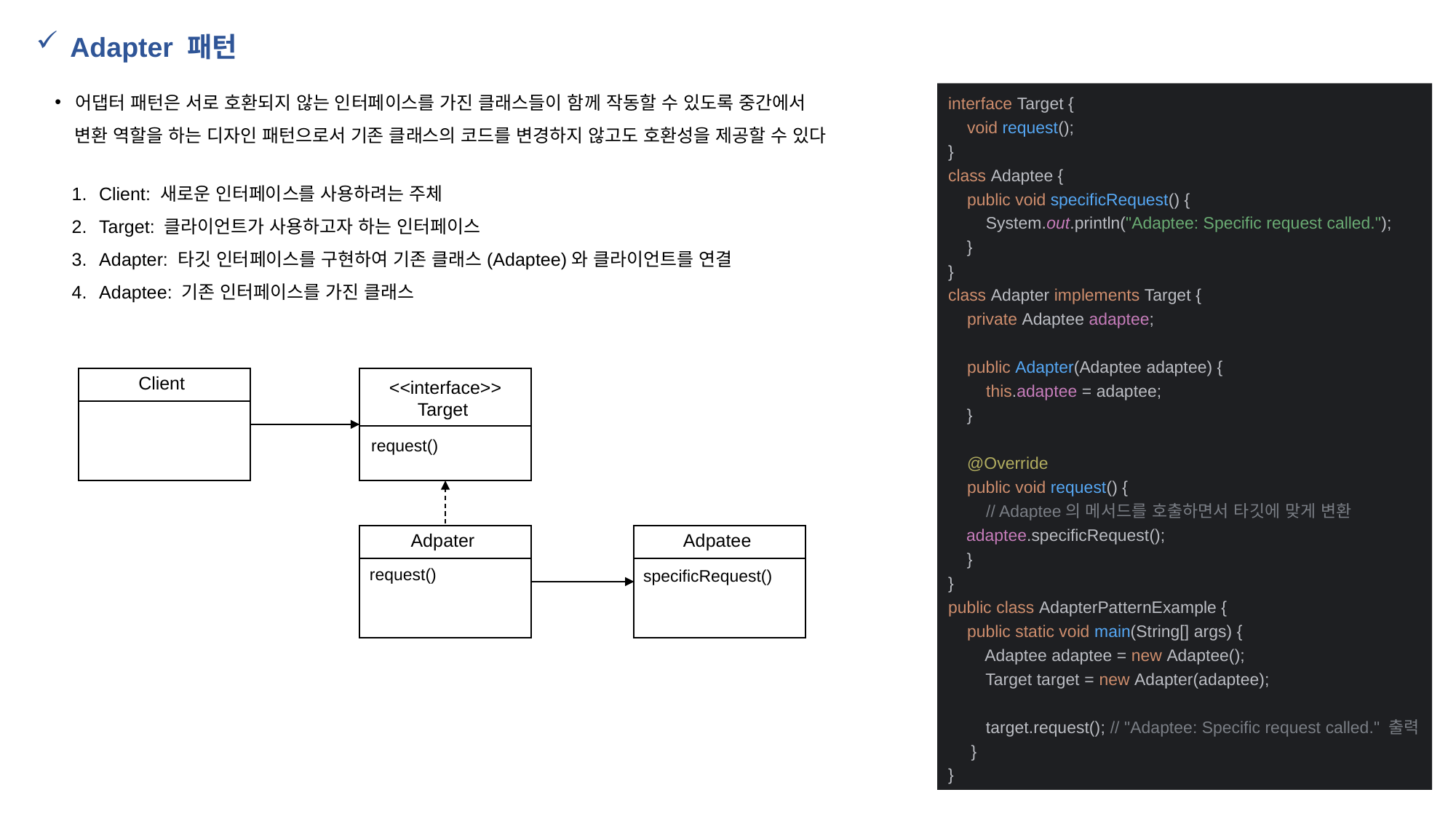

Adapter 패턴
interface Target {
    void request();
}
class Adaptee {
    public void specificRequest() {
        System.out.println("Adaptee: Specific request called.");
    }
}
class Adapter implements Target {
    private Adaptee adaptee;
    public Adapter(Adaptee adaptee) {
        this.adaptee = adaptee;
    }
    @Override
    public void request() {
        // Adaptee의 메서드를 호출하면서 타깃에 맞게 변환
   adaptee.specificRequest();
    }
}
public class AdapterPatternExample {
    public static void main(String[] args) {
        Adaptee adaptee = new Adaptee();
        Target target = new Adapter(adaptee);
        target.request(); // "Adaptee: Specific request called." 출력
    }
}
어댑터 패턴은 서로 호환되지 않는 인터페이스를 가진 클래스들이 함께 작동할 수 있도록 중간에서
   변환 역할을 하는 디자인 패턴으로서 기존 클래스의 코드를 변경하지 않고도 호환성을 제공할 수 있다
Client: 새로운 인터페이스를 사용하려는 주체
Target: 클라이언트가 사용하고자 하는 인터페이스
Adapter: 타깃 인터페이스를 구현하여 기존 클래스(Adaptee)와 클라이언트를 연결
Adaptee: 기존 인터페이스를 가진 클래스
Client

<<interface>>
Target
request()
Adpater

Adpatee

request()
specificRequest()